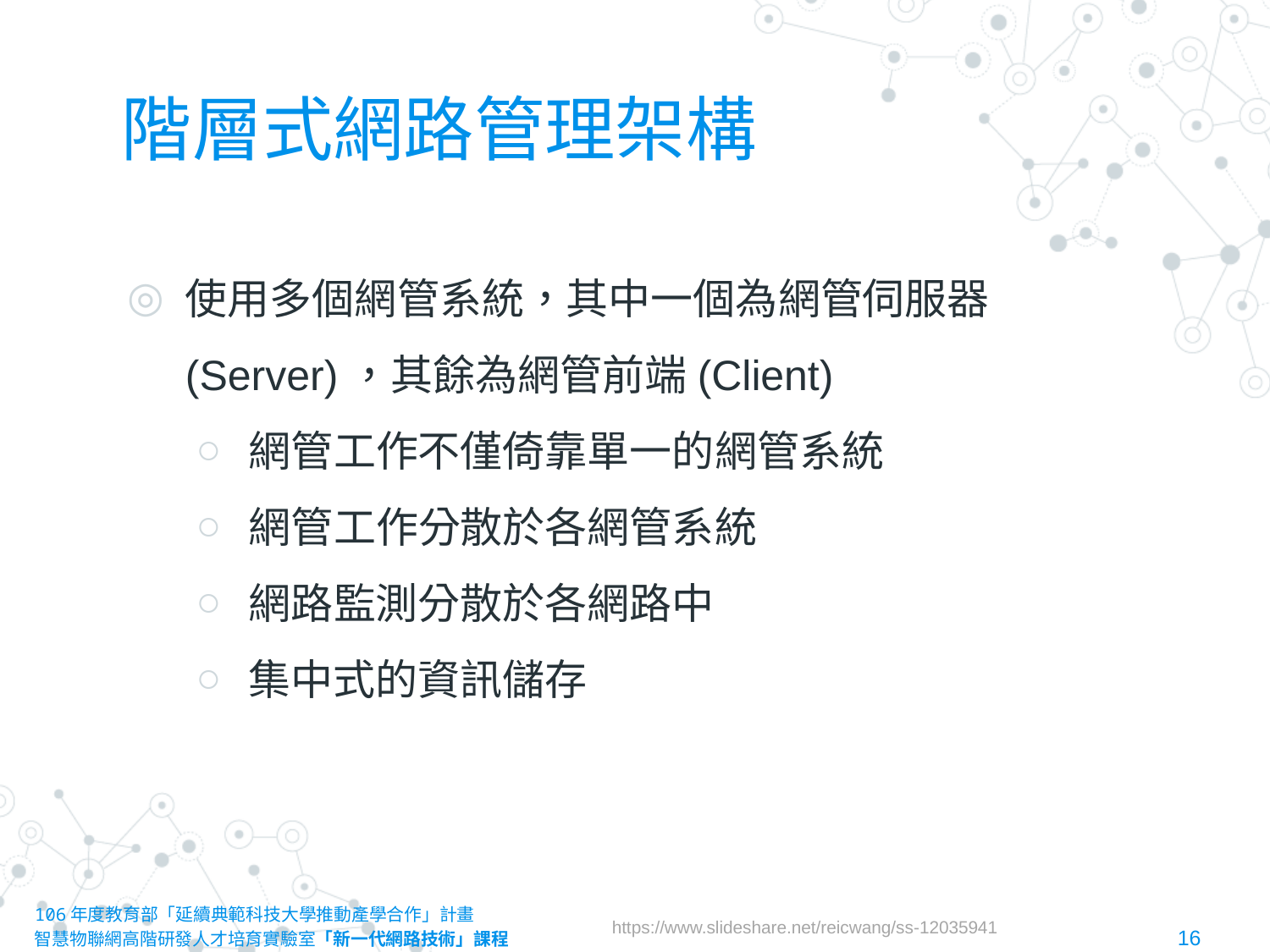

# 階層式網路管理架構
使用多個網管系統，其中一個為網管伺服器(Server)，其餘為網管前端(Client)
網管工作不僅倚靠單一的網管系統
網管工作分散於各網管系統
網路監測分散於各網路中
集中式的資訊儲存
106年度教育部「延續典範科技大學推動產學合作」計畫
智慧物聯網高階研發人才培育實驗室「新一代網路技術」課程						16
https://www.slideshare.net/reicwang/ss-12035941